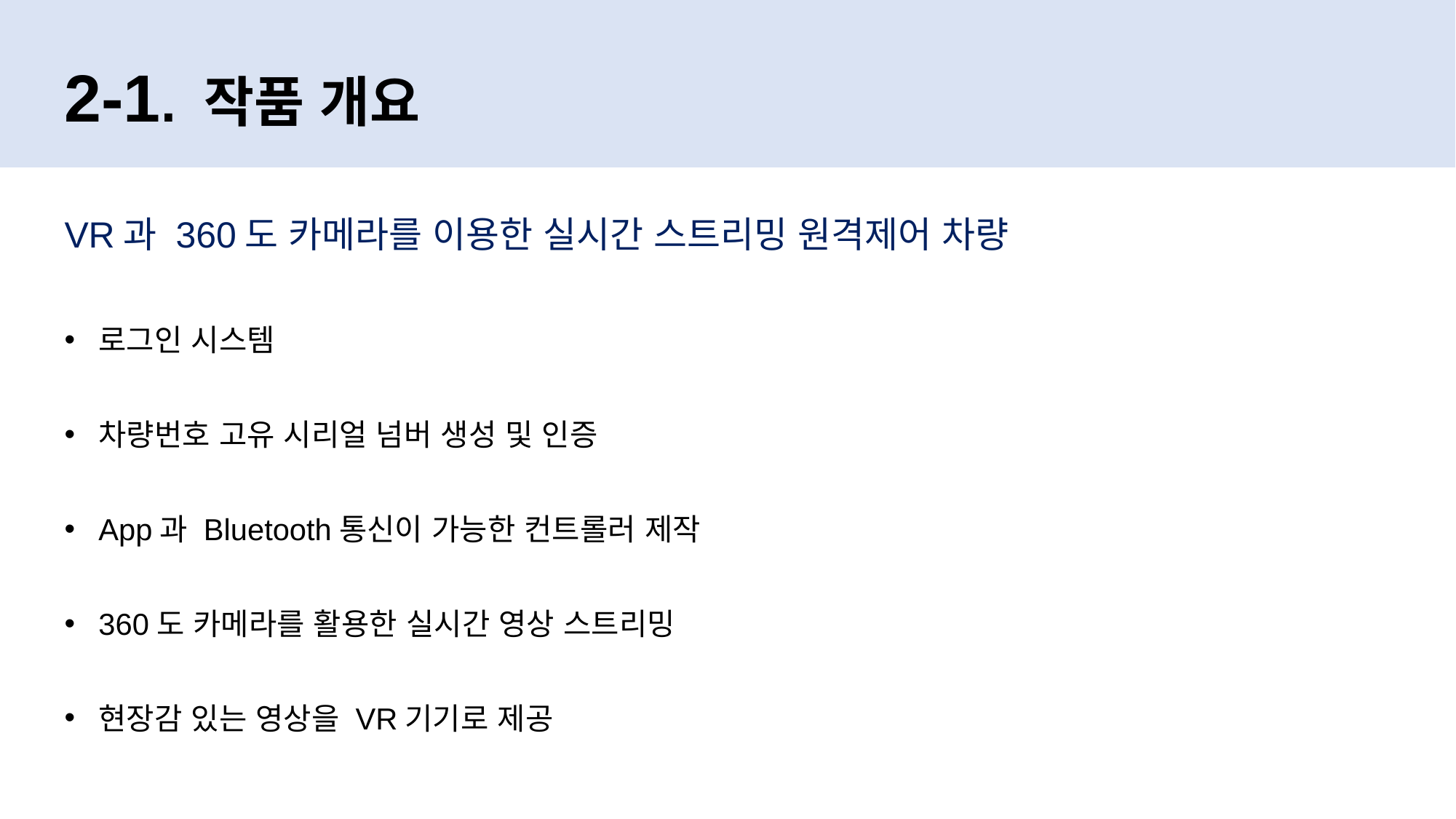

2-1. 작품 개요
VR과 360도 카메라를 이용한 실시간 스트리밍 원격제어 차량

로그인 시스템

차량번호 고유 시리얼 넘버 생성 및 인증

App과 Bluetooth통신이 가능한 컨트롤러 제작

360도 카메라를 활용한 실시간 영상 스트리밍

현장감 있는 영상을 VR기기로 제공